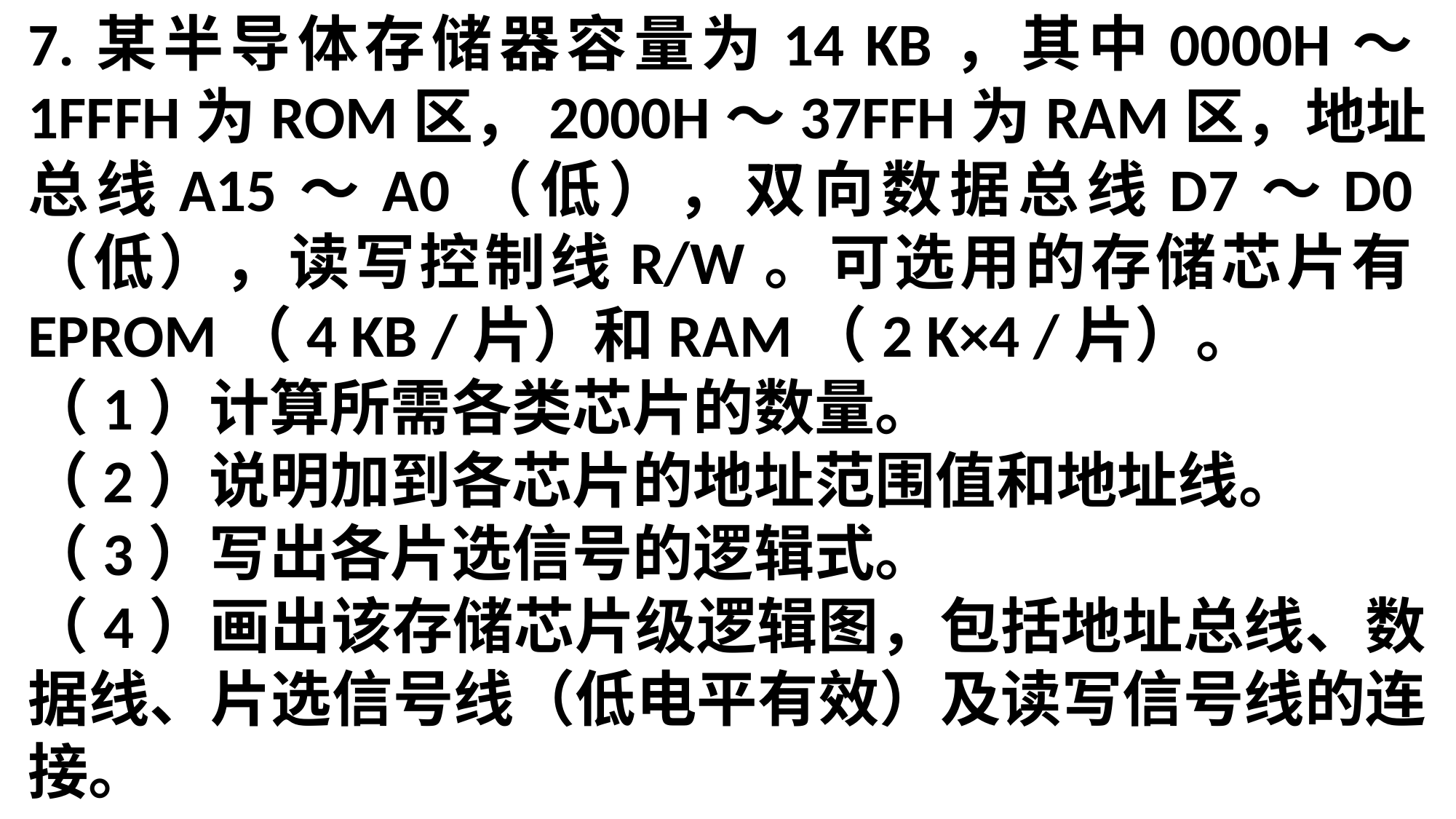

7.某半导体存储器容量为14 KB，其中0000H～1FFFH为ROM区，2000H～37FFH为RAM区，地址总线A15～A0（低），双向数据总线D7～D0（低），读写控制线R/W。可选用的存储芯片有EPROM（4 KB /片）和RAM（2 K×4 /片）。
（1）计算所需各类芯片的数量。
（2）说明加到各芯片的地址范围值和地址线。
（3）写出各片选信号的逻辑式。
（4）画出该存储芯片级逻辑图，包括地址总线、数据线、片选信号线（低电平有效）及读写信号线的连接。